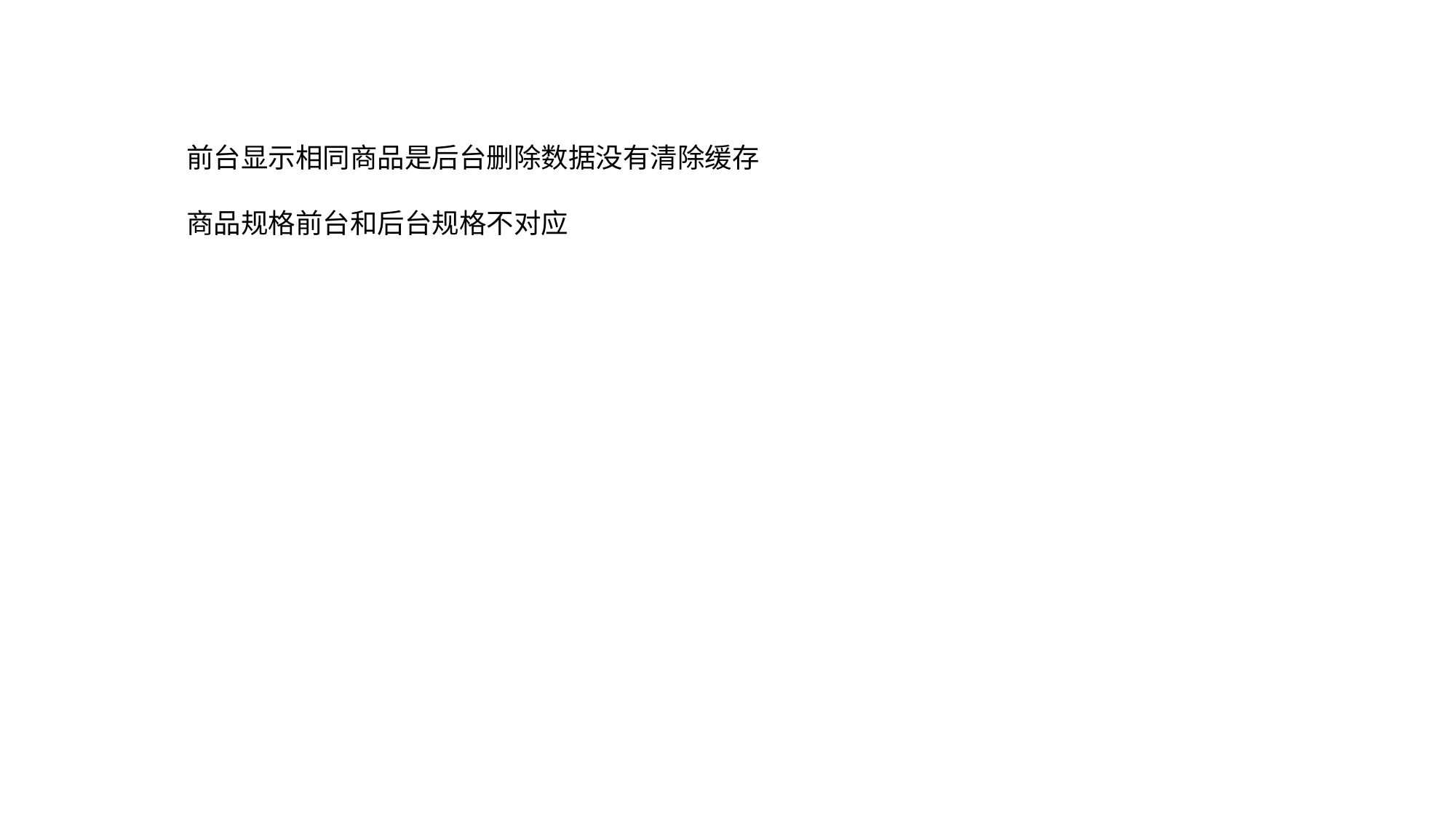

前台显示相同商品是后台删除数据没有清除缓存

商品规格前台和后台规格不对应